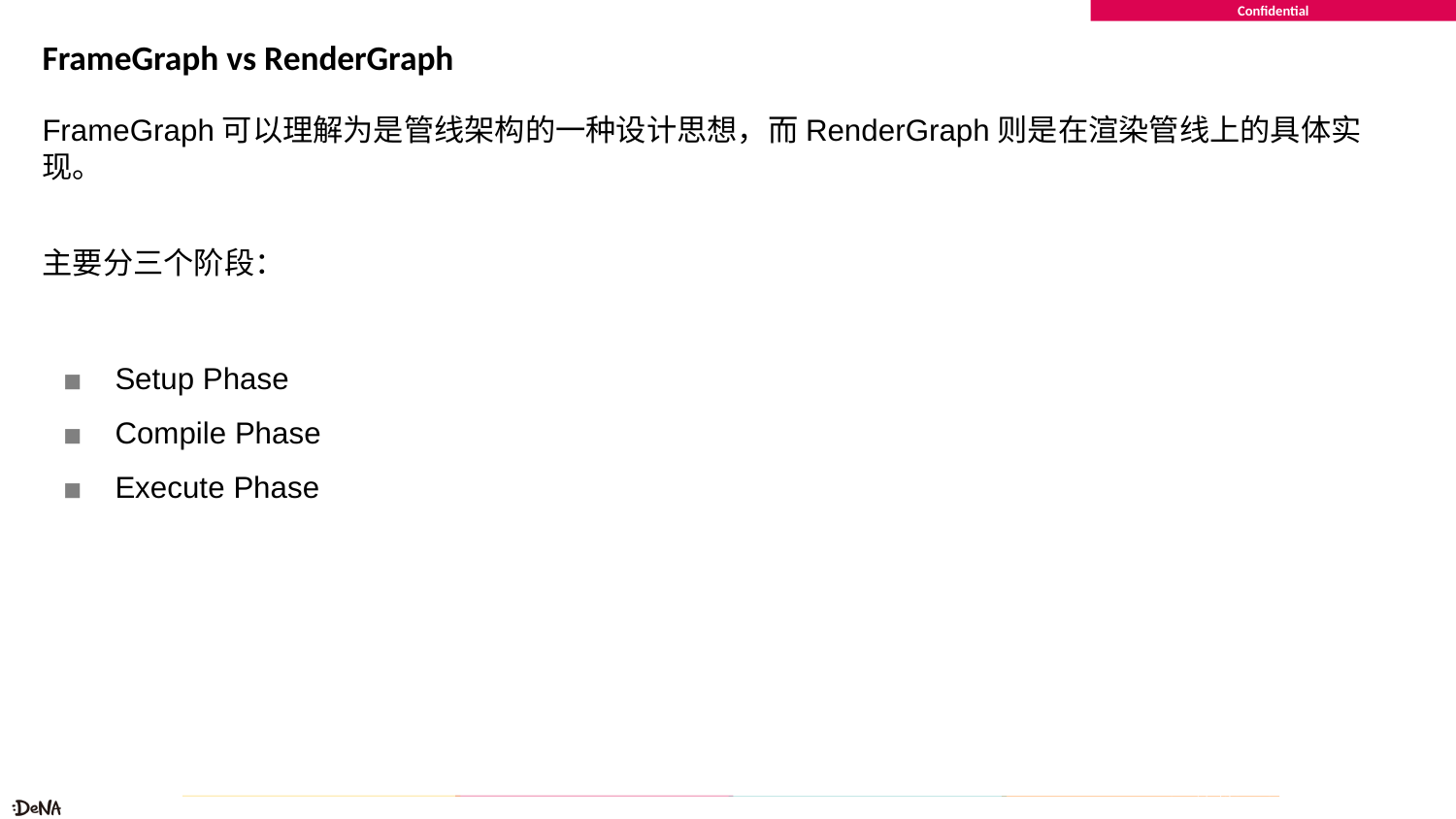

# FrameGraph vs RenderGraph
FrameGraph可以理解为是管线架构的一种设计思想，而RenderGraph则是在渲染管线上的具体实现。

主要分三个阶段：

Setup Phase
Compile Phase
Execute Phase